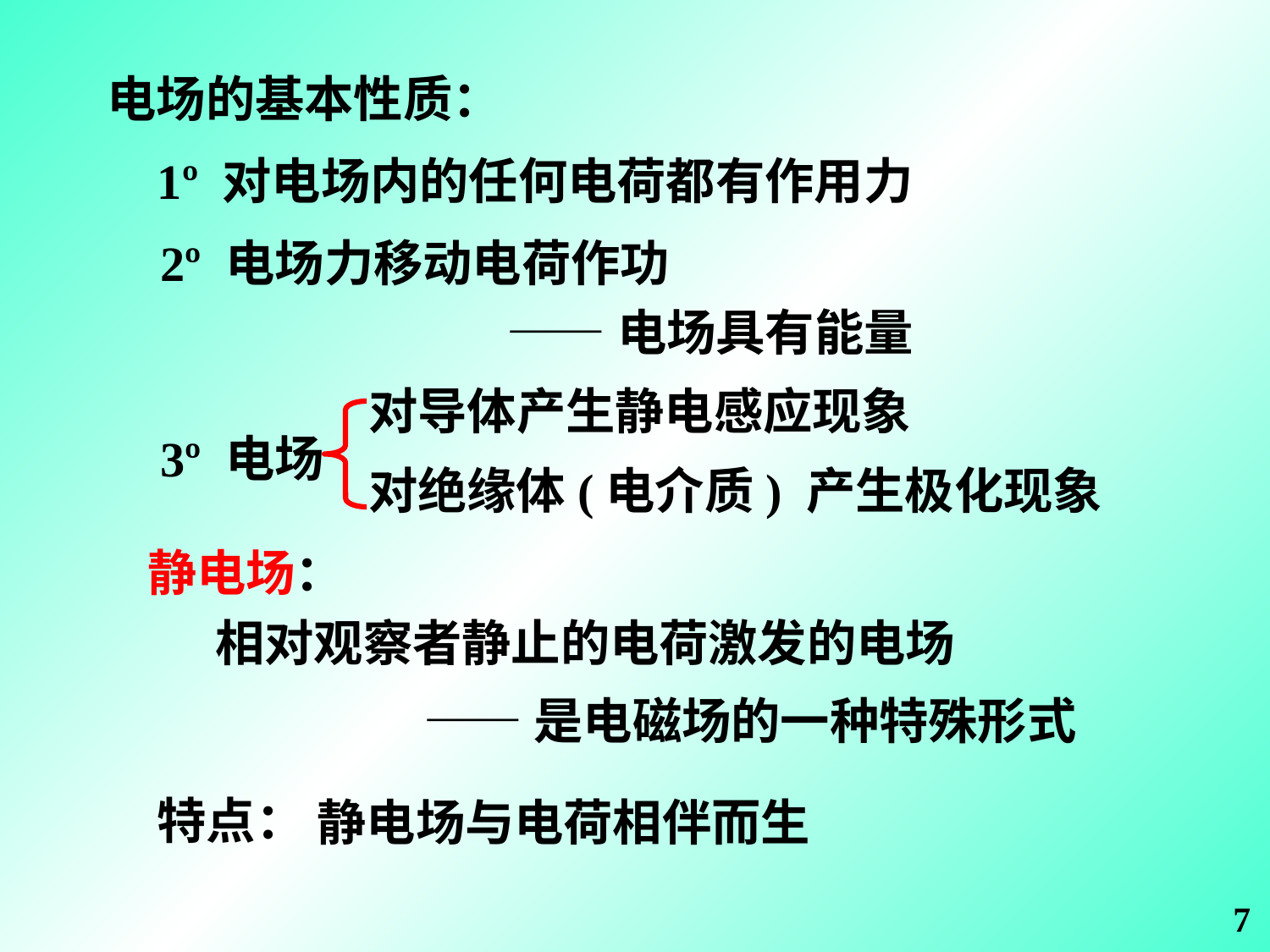

电场的基本性质：
1º 对电场内的任何电荷都有作用力
2º 电场力移动电荷作功
——电场具有能量
对导体产生静电感应现象

3º 电场
对绝缘体(电介质) 产生极化现象
静电场：
相对观察者静止的电荷激发的电场
——是电磁场的一种特殊形式
特点：
静电场与电荷相伴而生
7